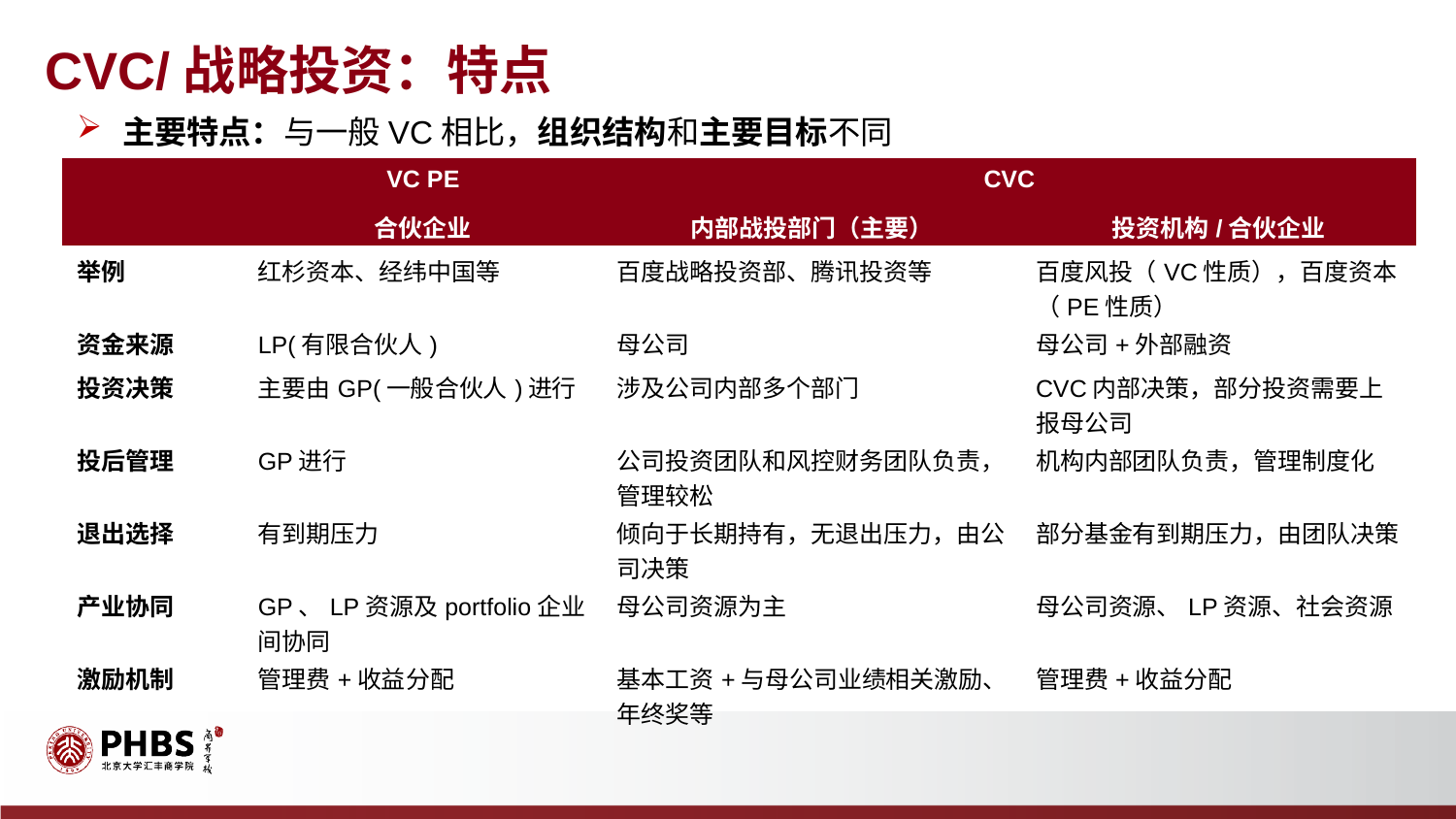

CVC/战略投资：特点
主要特点：与一般VC相比，组织结构和主要目标不同
|  | VC PE | CVC |  |
| --- | --- | --- | --- |
|  | 合伙企业 | 内部战投部门（主要） | 投资机构/合伙企业 |
| 举例 | 红杉资本、经纬中国等 | 百度战略投资部、腾讯投资等 | 百度风投（VC性质），百度资本（PE性质） |
| 资金来源 | LP(有限合伙人) | 母公司 | 母公司+外部融资 |
| 投资决策 | 主要由GP(一般合伙人)进行 | 涉及公司内部多个部门 | CVC内部决策，部分投资需要上报母公司 |
| 投后管理 | GP进行 | 公司投资团队和风控财务团队负责，管理较松 | 机构内部团队负责，管理制度化 |
| 退出选择 | 有到期压力 | 倾向于长期持有，无退出压力，由公司决策 | 部分基金有到期压力，由团队决策 |
| 产业协同 | GP、LP资源及portfolio企业间协同 | 母公司资源为主 | 母公司资源、LP资源、社会资源 |
| 激励机制 | 管理费+收益分配 | 基本工资+与母公司业绩相关激励、年终奖等 | 管理费+收益分配 |
用户可以在投影仪或者计算机上进行演示也可以将演示文稿打印出来